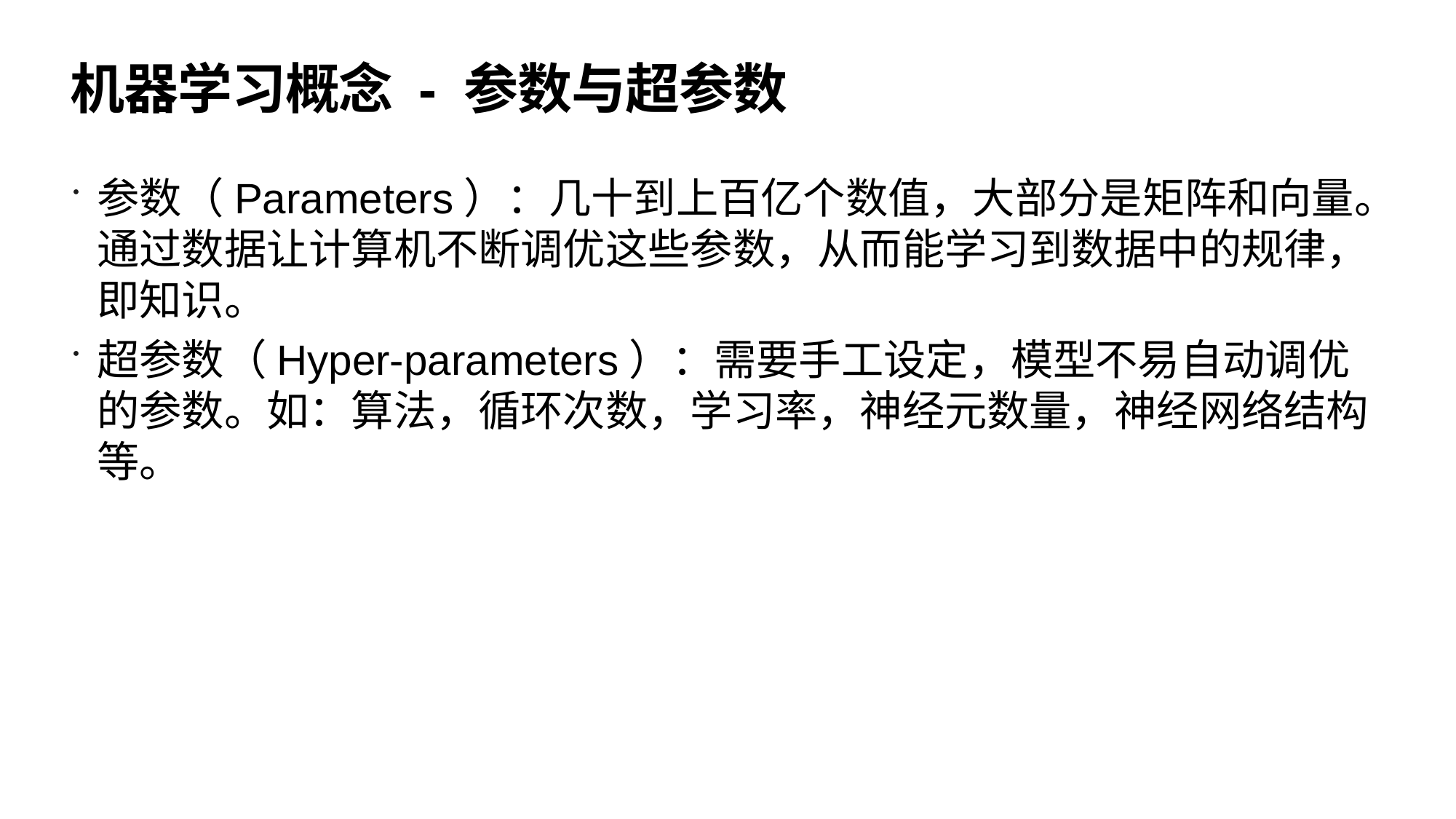

# 机器学习概念 - 参数与超参数
参数（Parameters）：几十到上百亿个数值，大部分是矩阵和向量。通过数据让计算机不断调优这些参数，从而能学习到数据中的规律，即知识。
超参数（Hyper-parameters）：需要手工设定，模型不易自动调优的参数。如：算法，循环次数，学习率，神经元数量，神经网络结构等。